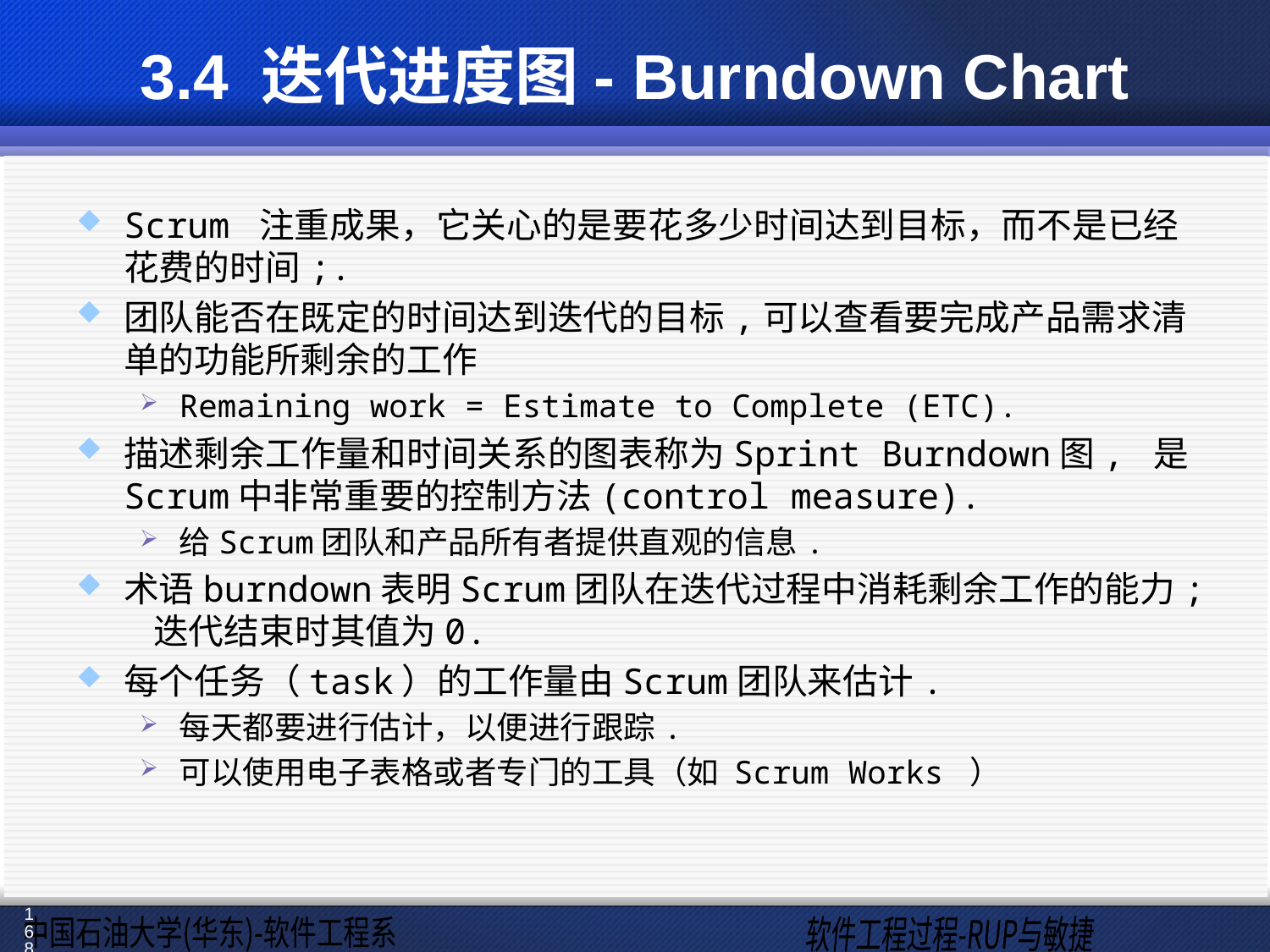

# 3.4 迭代进度图- Burndown Chart
Scrum 注重成果，它关心的是要花多少时间达到目标，而不是已经花费的时间;.
团队能否在既定的时间达到迭代的目标,可以查看要完成产品需求清单的功能所剩余的工作
Remaining work = Estimate to Complete (ETC).
描述剩余工作量和时间关系的图表称为Sprint Burndown图, 是Scrum中非常重要的控制方法(control measure).
给Scrum团队和产品所有者提供直观的信息.
术语burndown表明Scrum团队在迭代过程中消耗剩余工作的能力; 迭代结束时其值为0.
每个任务（task）的工作量由Scrum团队来估计.
每天都要进行估计，以便进行跟踪.
可以使用电子表格或者专门的工具（如 Scrum Works ）
168